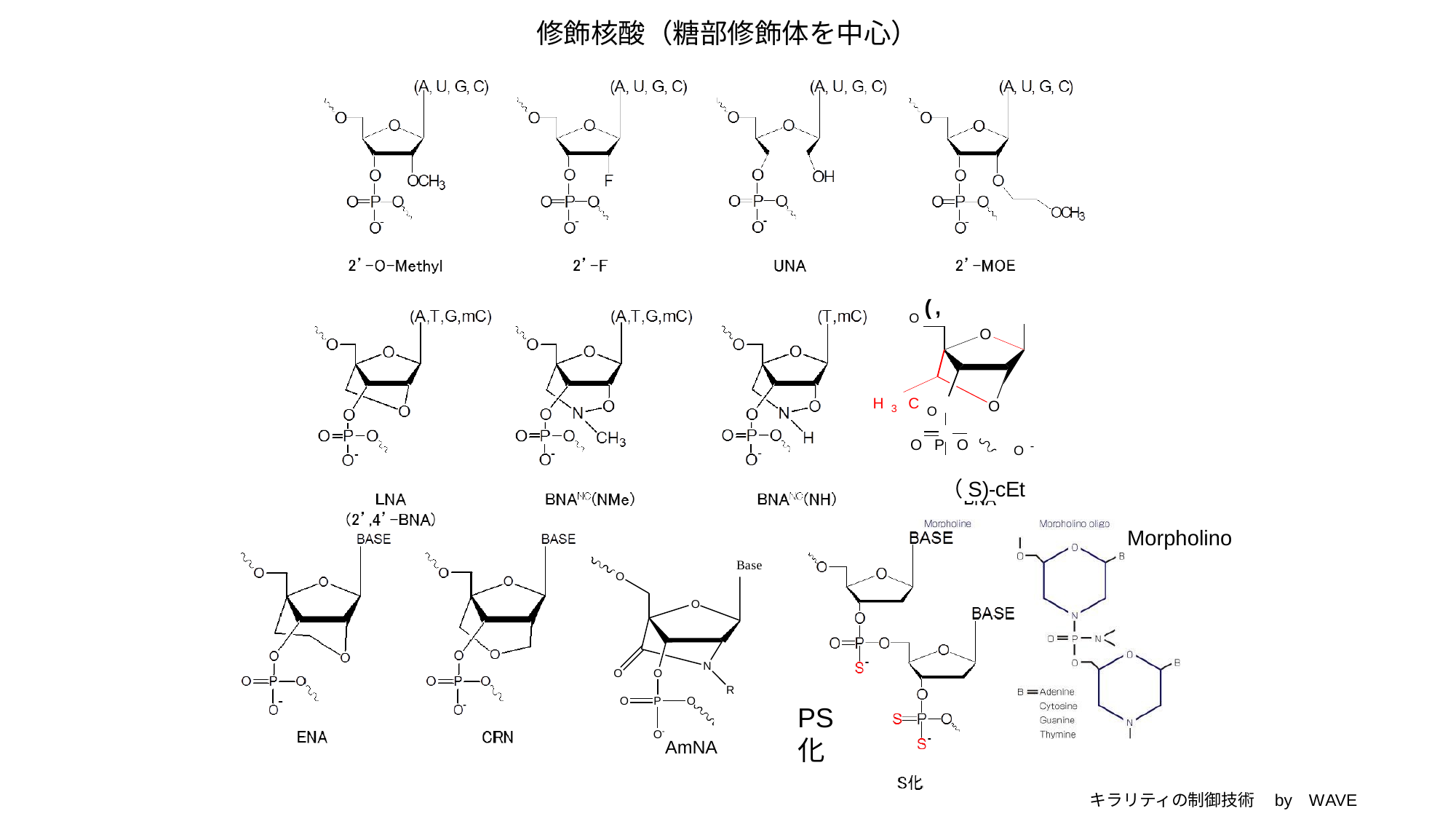

修飾核酸（糖部修飾体を中心）

O(,
O

H3CO
O
OPO  O-
（S)-cEt
Morpholino
Base

O

O

N
O
O

R
O
P
O
PS化

-
O
AmNA
キラリティの制御技術	by	WAVE